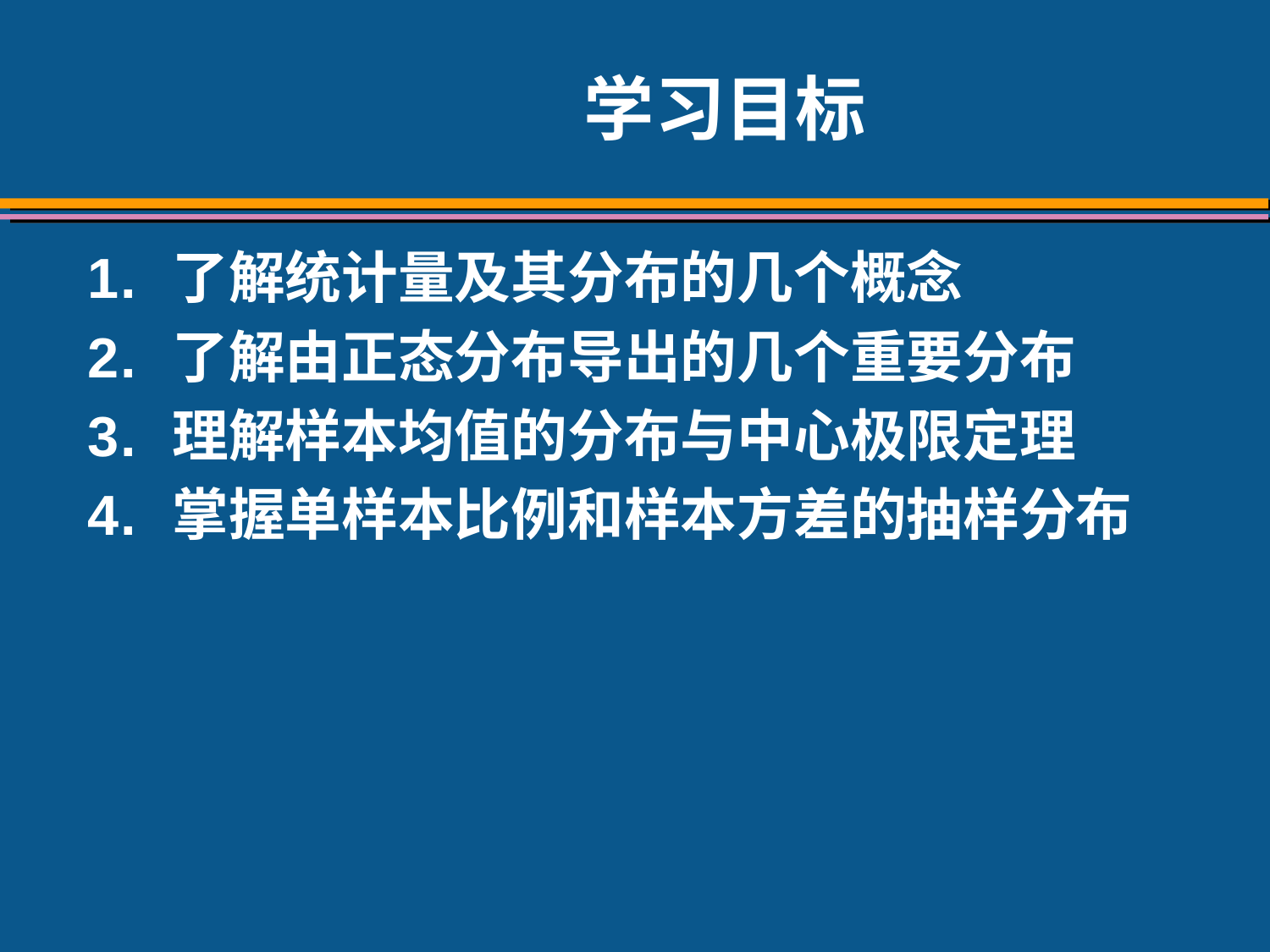

# 学习目标
了解统计量及其分布的几个概念
了解由正态分布导出的几个重要分布
理解样本均值的分布与中心极限定理
掌握单样本比例和样本方差的抽样分布